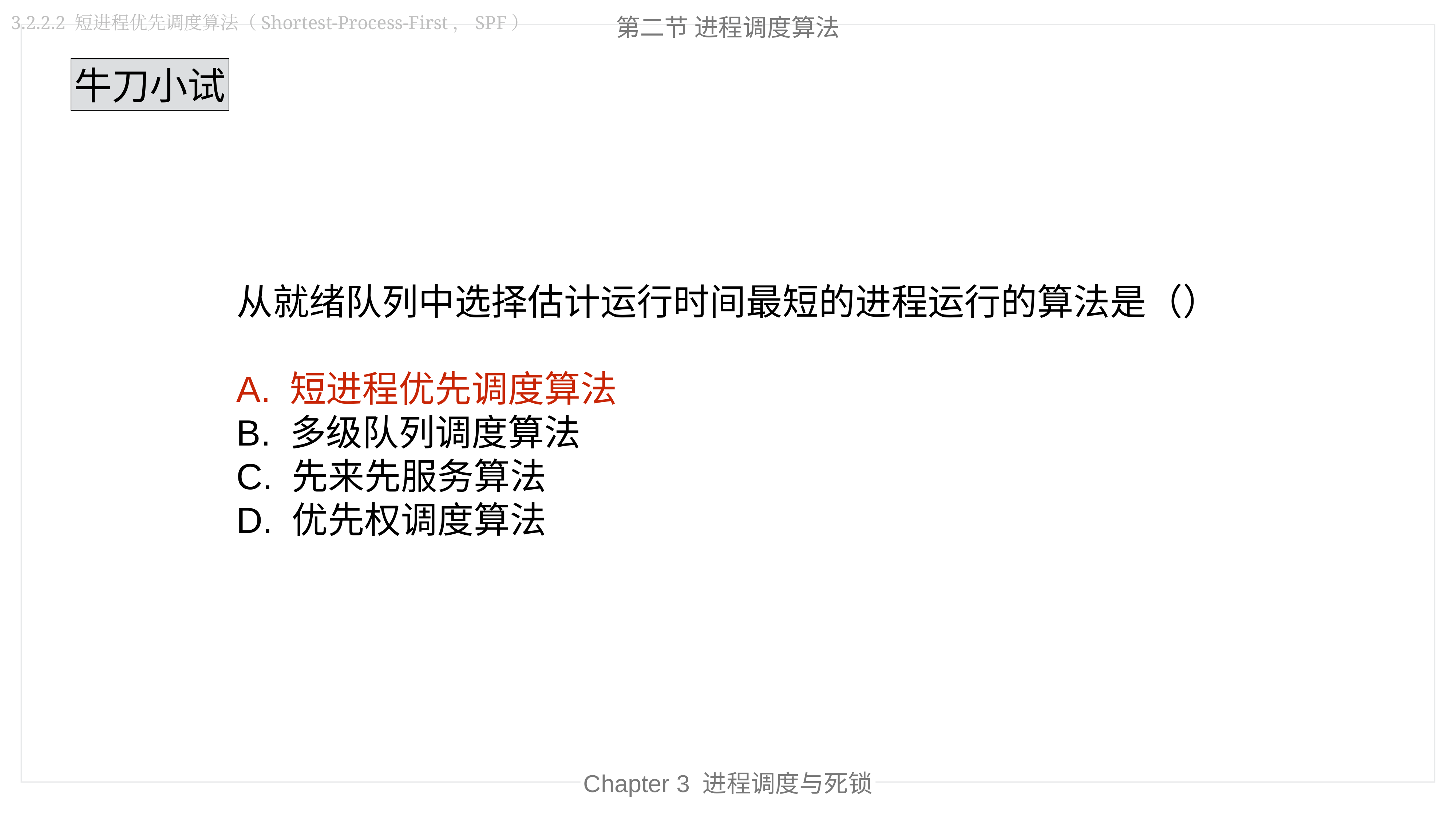

第二节 进程调度算法
3.2.2.2 短进程优先调度算法（Shortest-Process-First，SPF）
牛刀小试
从就绪队列中选择估计运行时间最短的进程运行的算法是（）

A. 短进程优先调度算法
B. 多级队列调度算法
C. 先来先服务算法
D. 优先权调度算法
Chapter 3 进程调度与死锁